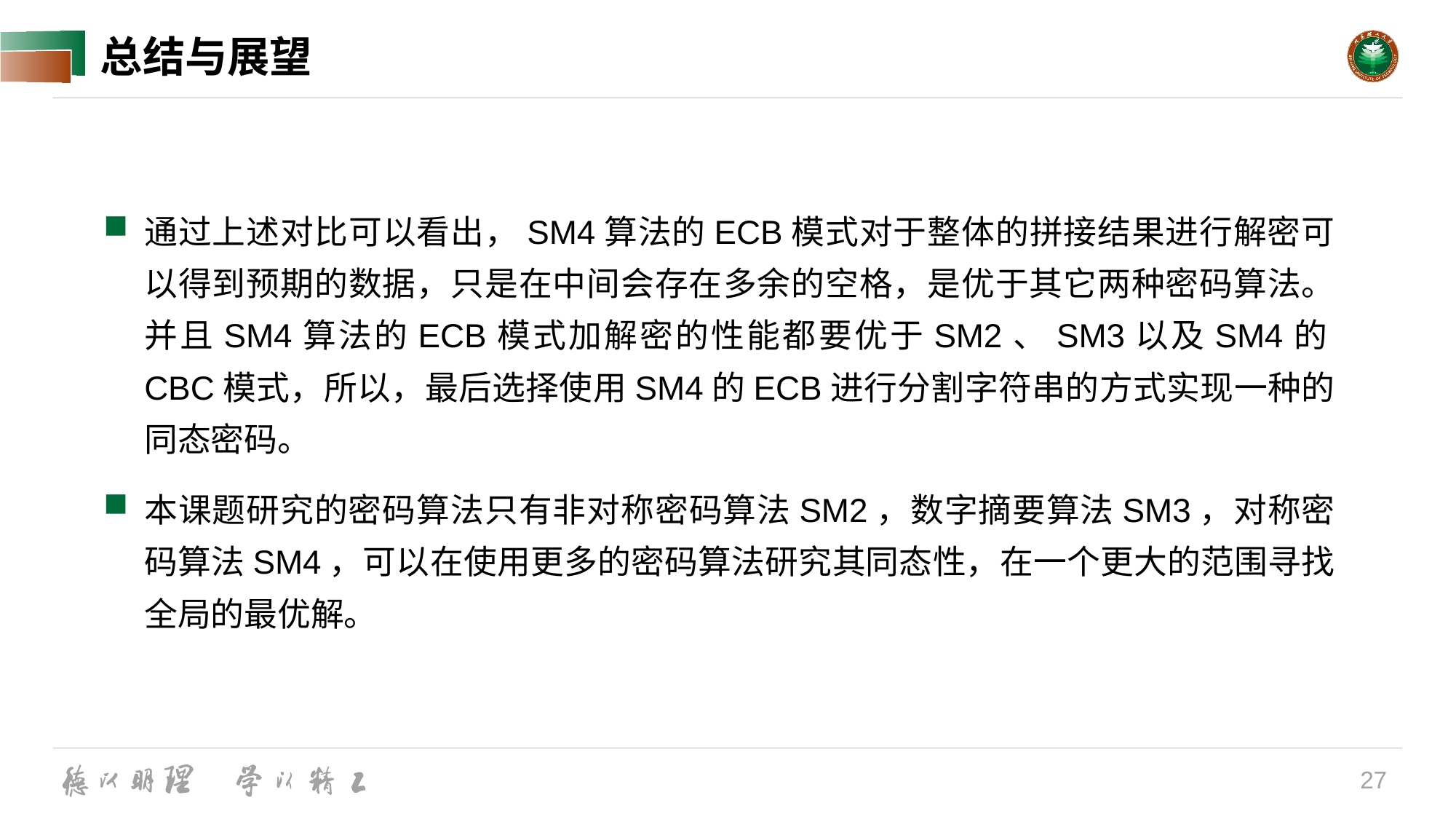

# 总结与展望
通过上述对比可以看出，SM4算法的ECB模式对于整体的拼接结果进行解密可以得到预期的数据，只是在中间会存在多余的空格，是优于其它两种密码算法。并且SM4算法的ECB模式加解密的性能都要优于SM2、SM3以及SM4的CBC模式，所以，最后选择使用SM4的ECB进行分割字符串的方式实现一种的同态密码。
本课题研究的密码算法只有非对称密码算法SM2，数字摘要算法SM3，对称密码算法SM4，可以在使用更多的密码算法研究其同态性，在一个更大的范围寻找全局的最优解。